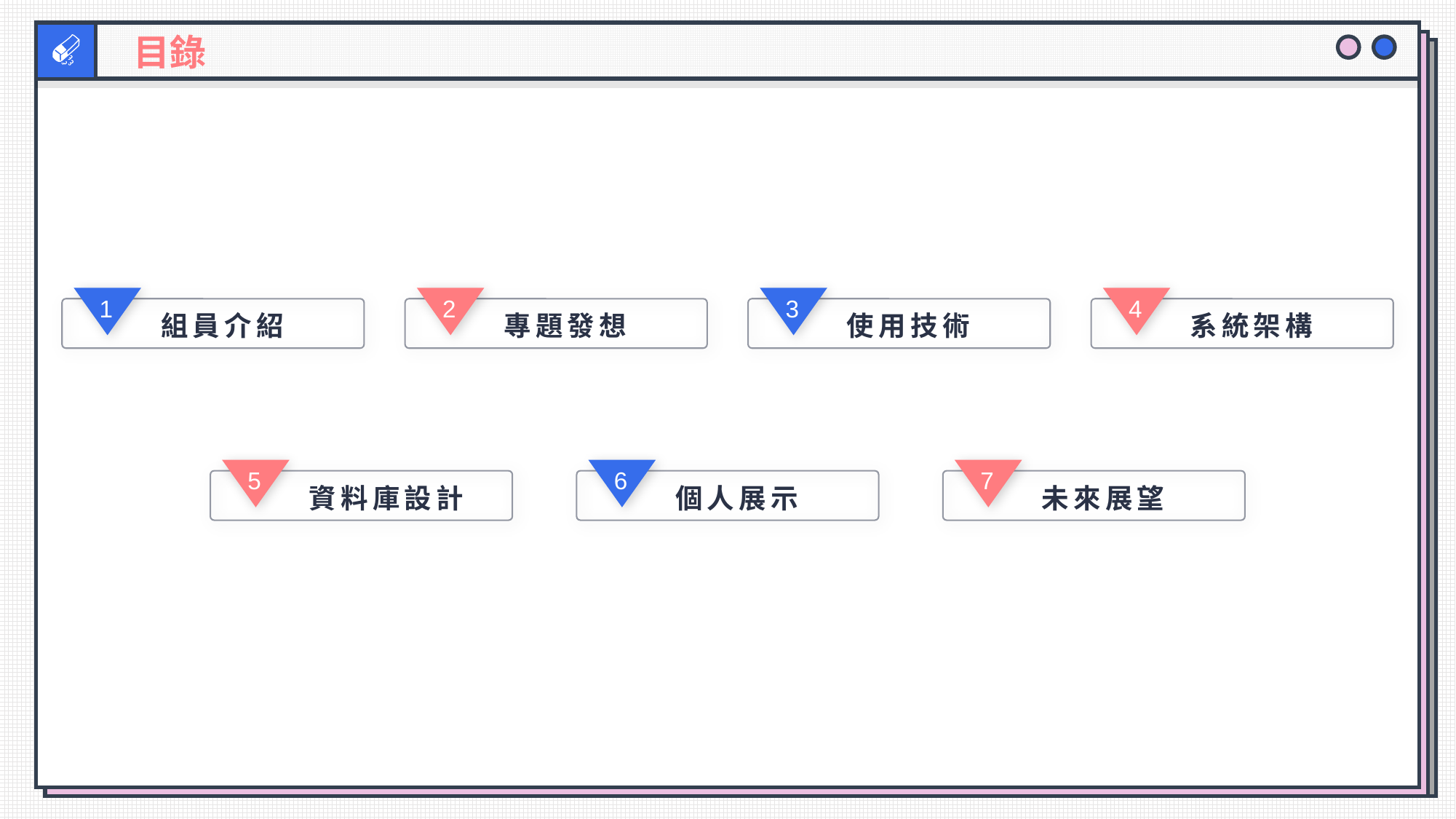

目錄

1

組員介紹

2

專題發想

3

使用技術

4

系統架構

5

資料庫設計

6

個人展示

7

未來展望